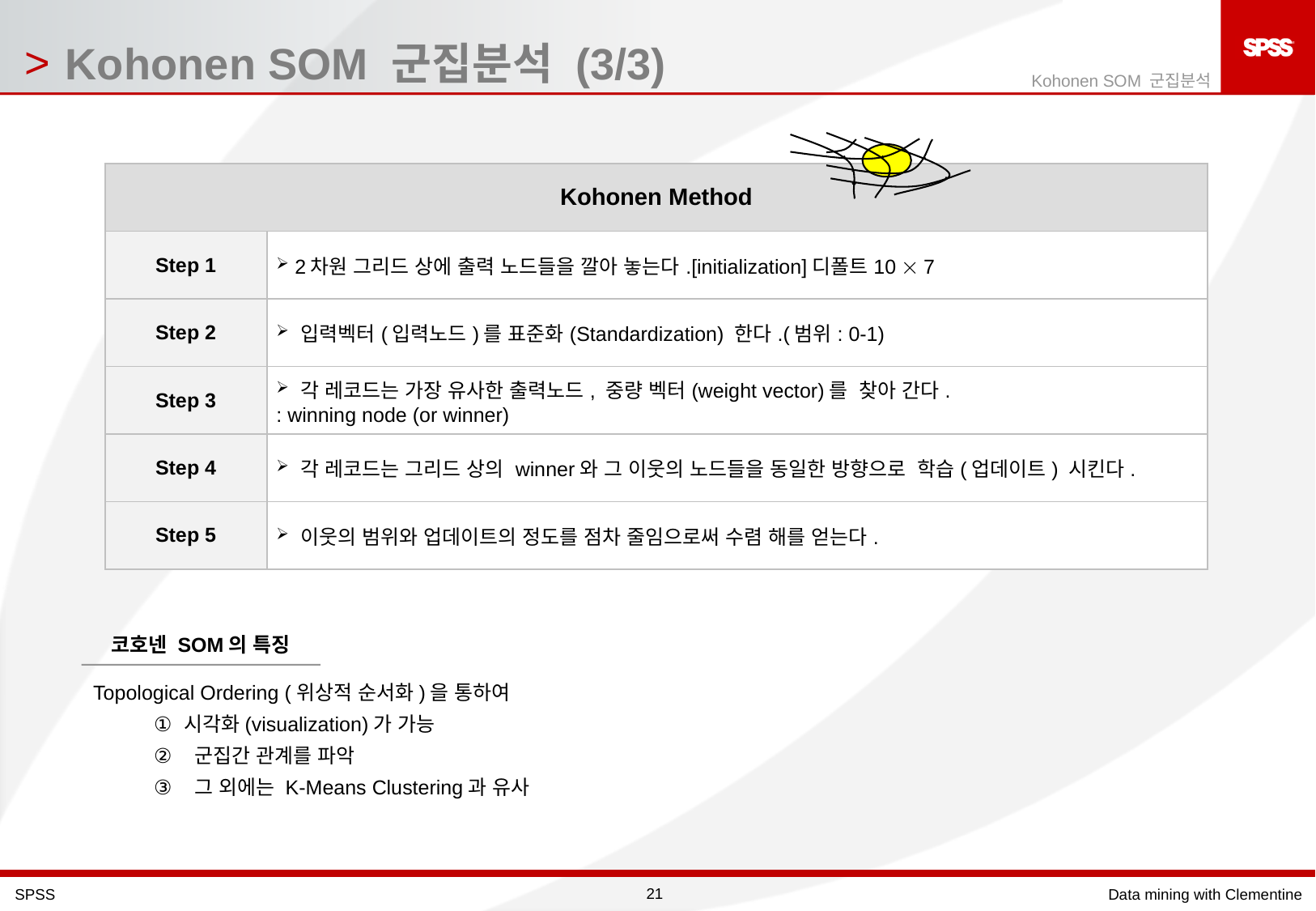

Kohonen SOM 군집분석 (3/3)
Kohonen SOM 군집분석

| Kohonen Method |  |
| --- | --- |
| Step 1 | 2차원 그리드 상에 출력 노드들을 깔아 놓는다.[initialization]디폴트10 × 7 |
| Step 2 | 입력벡터(입력노드)를 표준화(Standardization) 한다.(범위: 0-1) |
| Step 3 | 각 레코드는 가장 유사한 출력노드, 중량 벡터(weight vector)를 찾아 간다. : winning node (or winner) |
| Step 4 | 각 레코드는 그리드 상의 winner와 그 이웃의 노드들을 동일한 방향으로 학습(업데이트) 시킨다. |
| Step 5 | 이웃의 범위와 업데이트의 정도를 점차 줄임으로써 수렴 해를 얻는다. |
코호넨 SOM의 특징

Topological Ordering (위상적 순서화)을 통하여
시각화(visualization)가 가능
 군집간 관계를 파악
 그 외에는 K-Means Clustering과 유사